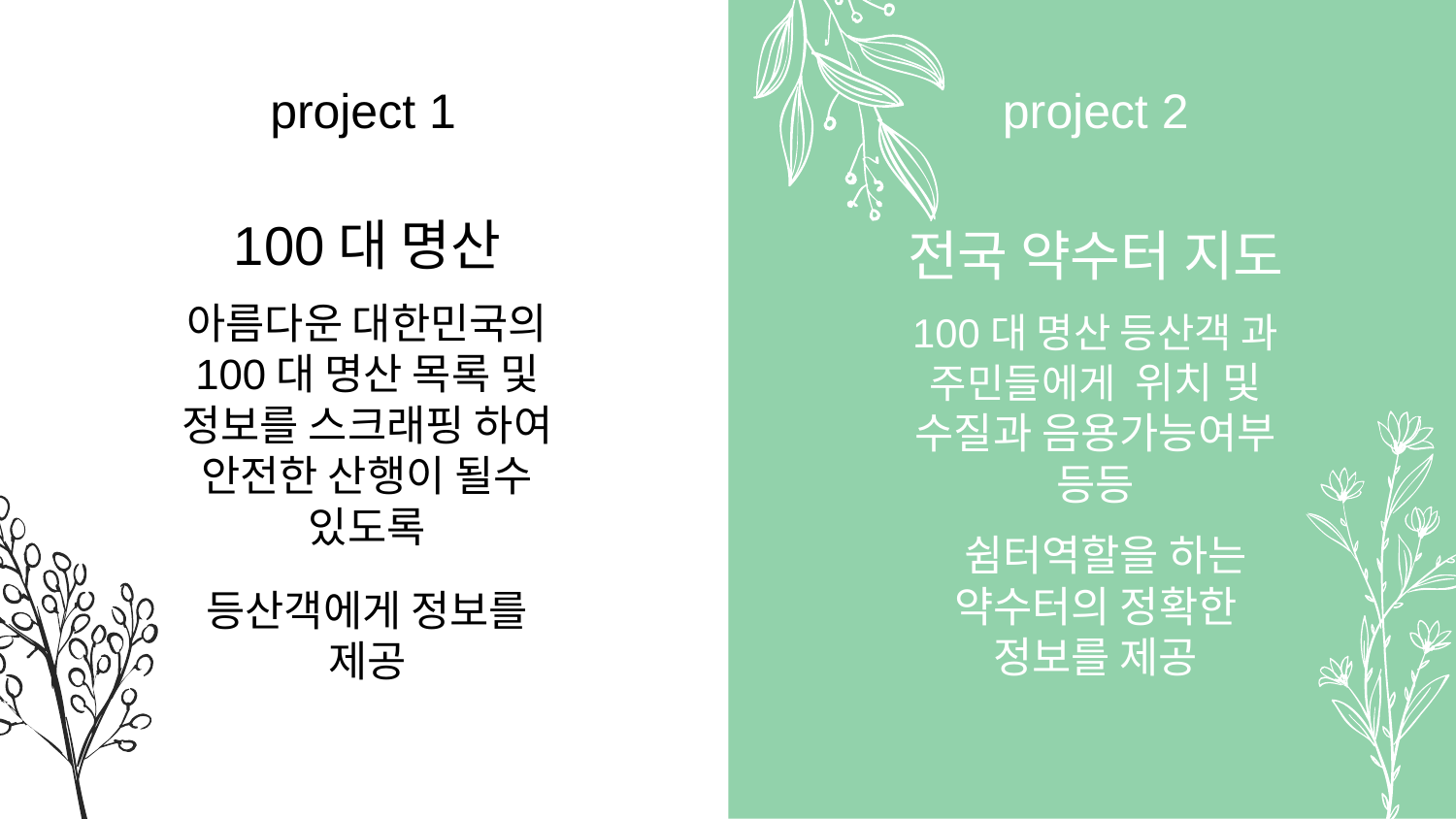

# project 1
project 2
100대 명산
아름다운 대한민국의 100대 명산 목록 및 정보를 스크래핑 하여 안전한 산행이 될수 있도록
등산객에게 정보를 제공

전국 약수터 지도
100대 명산 등산객 과 주민들에게  위치 및 수질과 음용가능여부 등등
 쉼터역할을 하는 약수터의 정확한 정보를 제공